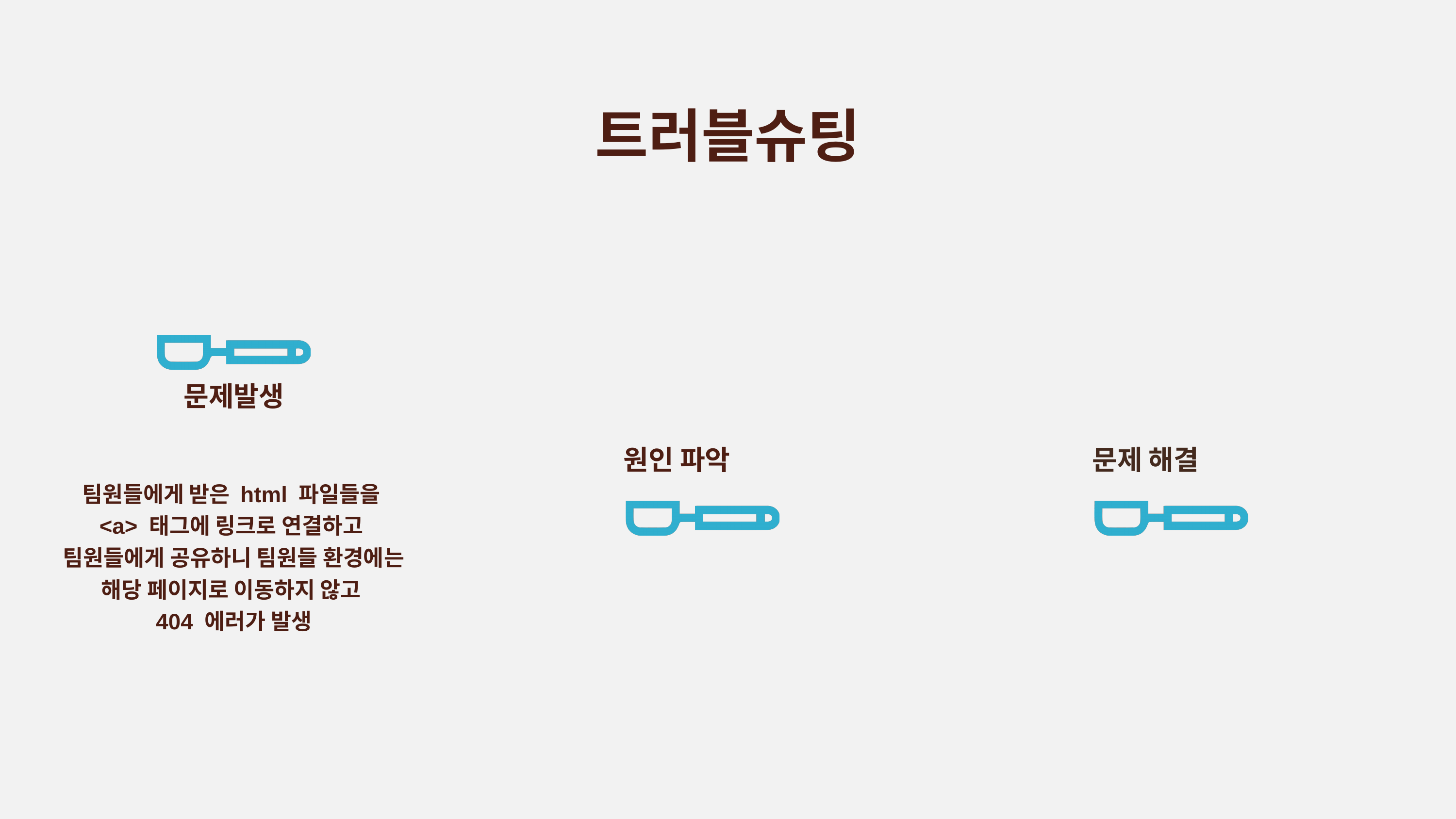

트러블슈팅

문제발생
원인 파악
문제 해결
팀원들에게 받은 html 파일들을
<a> 태그에 링크로 연결하고
팀원들에게 공유하니 팀원들 환경에는
해당 페이지로 이동하지 않고
404 에러가 발생